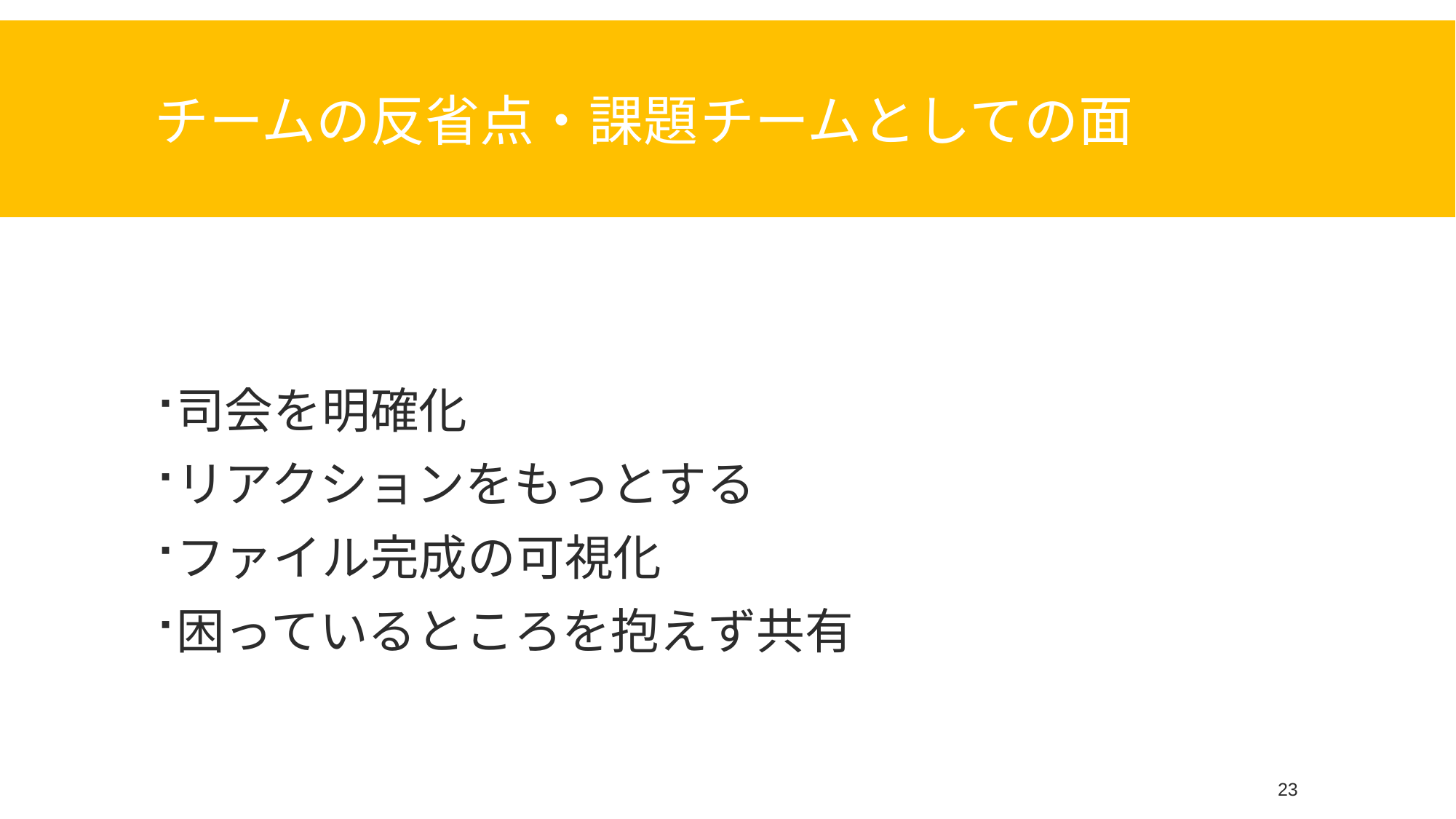

# チームの反省点・課題	チームとしての面

司会を明確化
リアクションをもっとする
ファイル完成の可視化
困っているところを抱えず共有

23